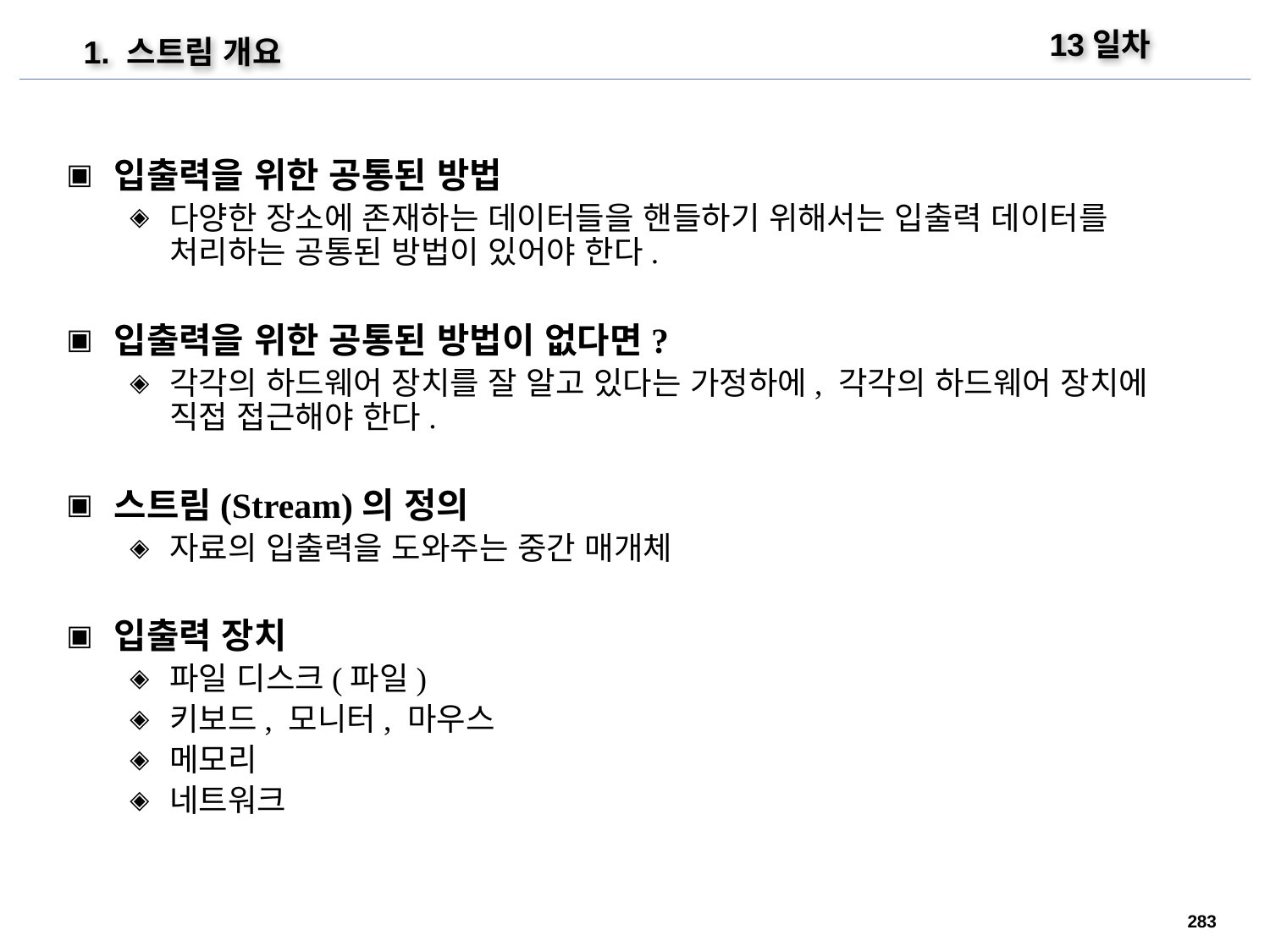

13일차
1. 스트림 개요
입출력을 위한 공통된 방법
다양한 장소에 존재하는 데이터들을 핸들하기 위해서는 입출력 데이터를 처리하는 공통된 방법이 있어야 한다.

입출력을 위한 공통된 방법이 없다면?
각각의 하드웨어 장치를 잘 알고 있다는 가정하에, 각각의 하드웨어 장치에 직접 접근해야 한다.

스트림(Stream)의 정의
자료의 입출력을 도와주는 중간 매개체

입출력 장치
파일 디스크(파일)
키보드, 모니터, 마우스
메모리
네트워크